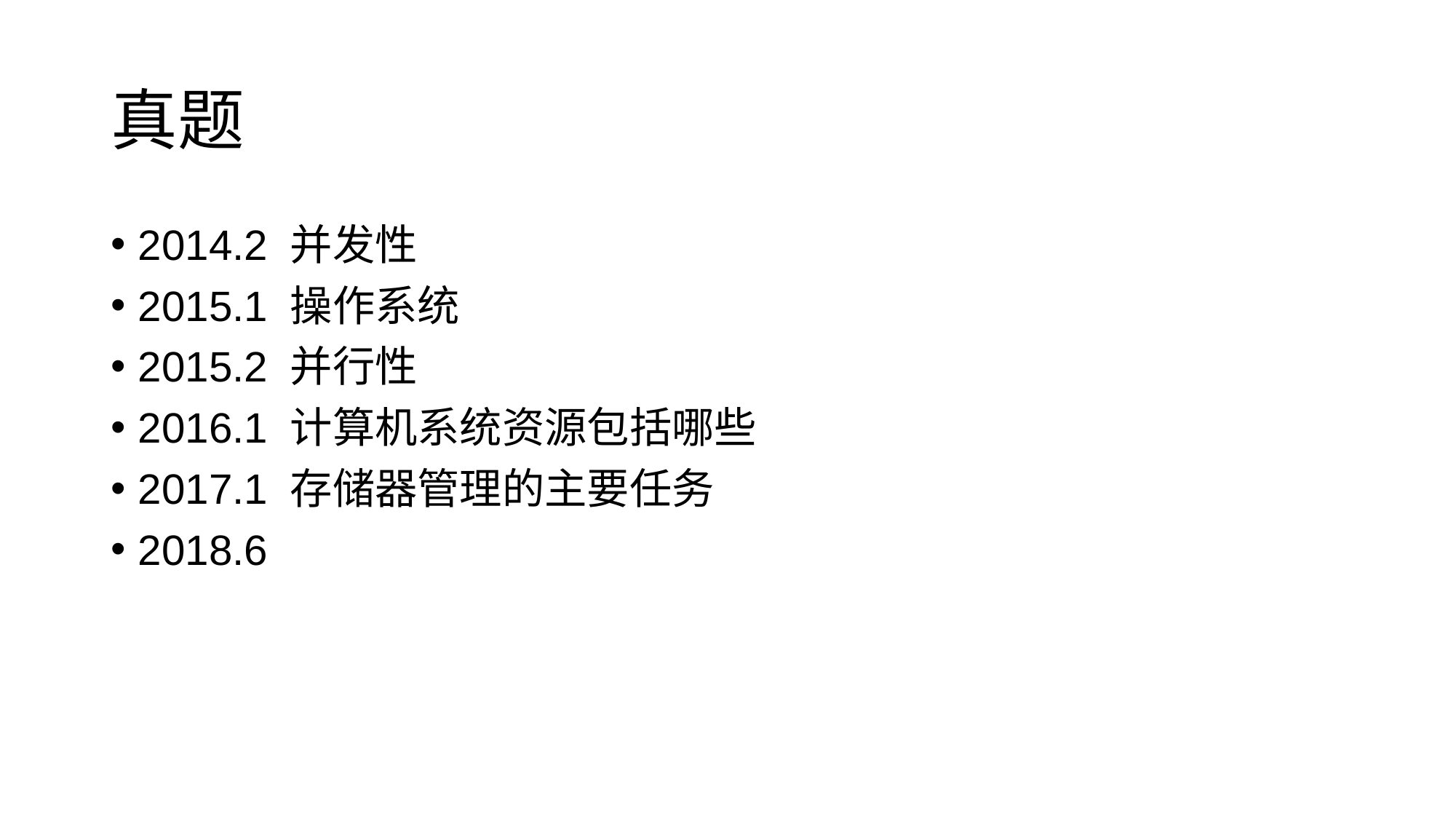

# 真题

2014.2 并发性
2015.1 操作系统
2015.2 并行性
2016.1 计算机系统资源包括哪些
2017.1 存储器管理的主要任务
2018.6